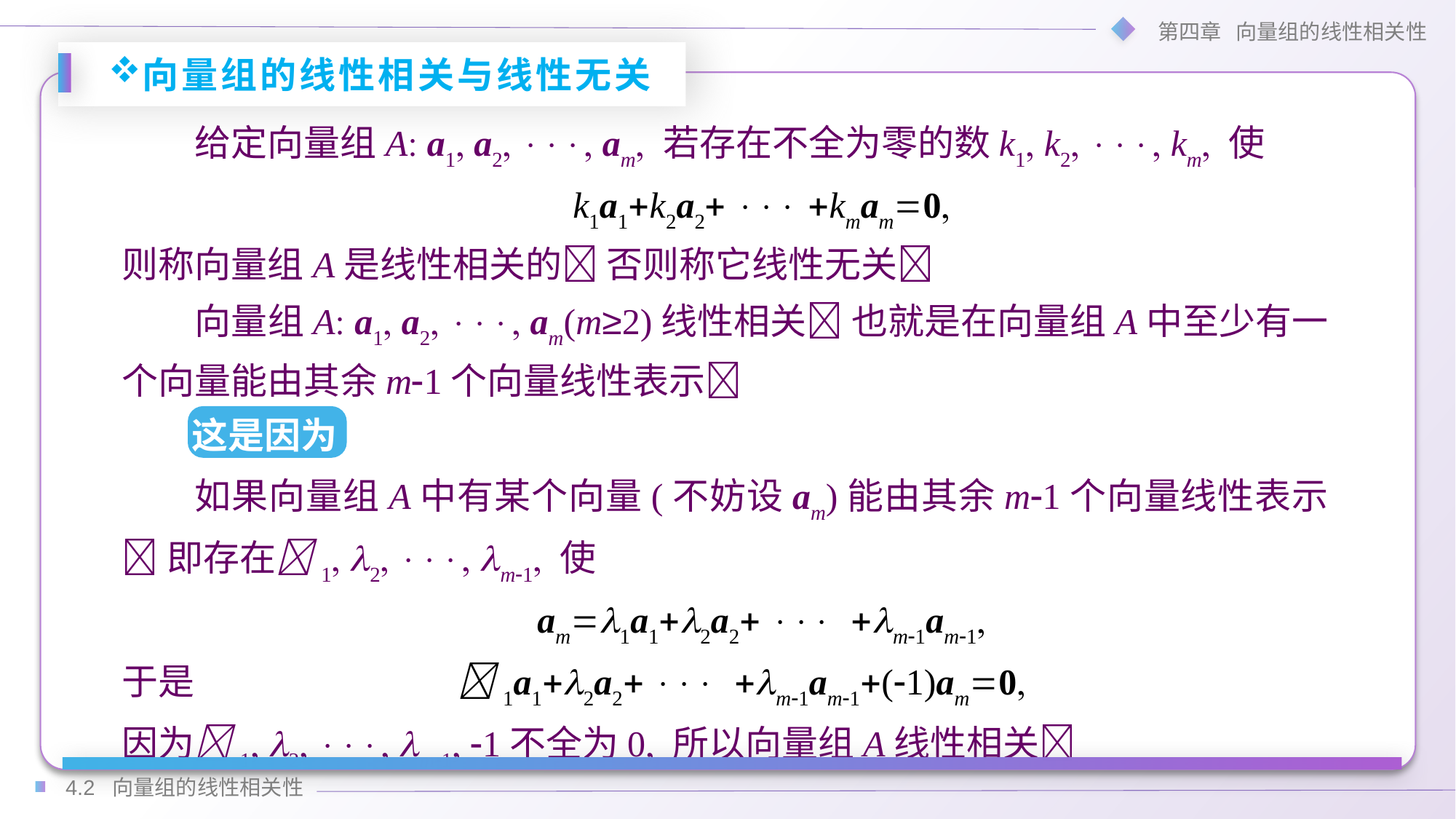

向量组的线性相关与线性无关

给定向量组A: a1, a2, ⋅⋅⋅, am, 若存在不全为零的数k1, k2, ⋅⋅⋅, km, 使
k1a1+k2a2+ ⋅⋅⋅ +kmam=0,
则称向量组A是线性相关的, 否则称它线性无关.
向量组A: a1, a2, ⋅⋅⋅, am(m≥2)线性相关, 也就是在向量组A中至少有一个向量能由其余m−1个向量线性表示.
这是因为

如果向量组A中有某个向量(不妨设am)能由其余m−1个向量线性表示, 即存在λ1, λ2, ⋅⋅⋅, λm−1, 使
am=λ1a1+λ2a2+ ⋅⋅⋅ +λm−1am−1,
于是		 	 λ1a1+λ2a2+ ⋅⋅⋅ +λm−1am−1+(−1)am=0,
因为λ1, λ2, ⋅⋅⋅, λm−1, −1不全为0, 所以向量组A线性相关.